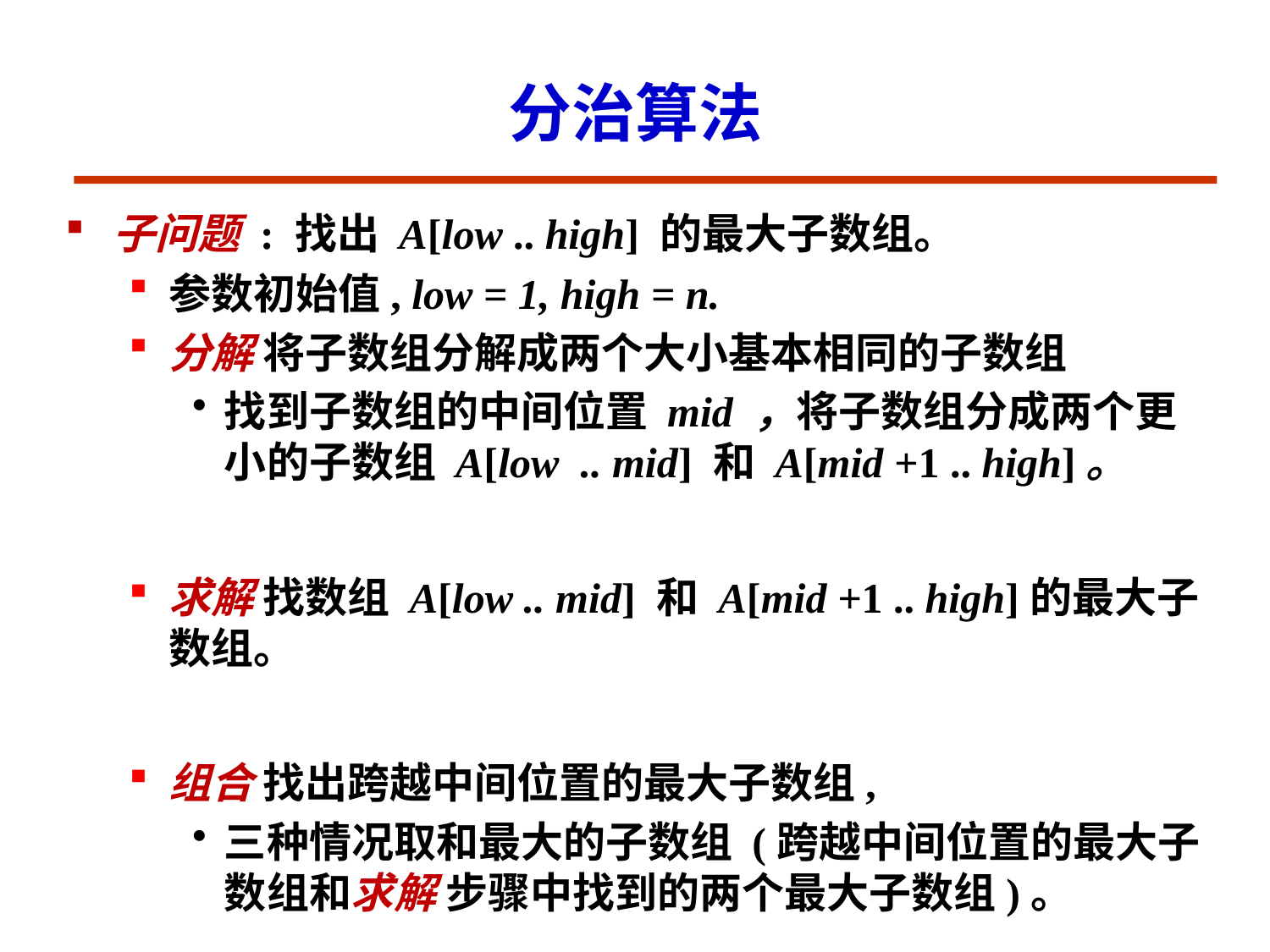

# 分治算法
子问题 : 找出 A[low .. high] 的最大子数组。
参数初始值, low = 1, high = n.
分解 将子数组分解成两个大小基本相同的子数组
找到子数组的中间位置 mid ，将子数组分成两个更小的子数组 A[low  .. mid] 和 A[mid +1 .. high]。

求解 找数组 A[low .. mid] 和 A[mid +1 .. high]的最大子数组。

组合 找出跨越中间位置的最大子数组,
三种情况取和最大的子数组 (跨越中间位置的最大子数组和求解 步骤中找到的两个最大子数组)。